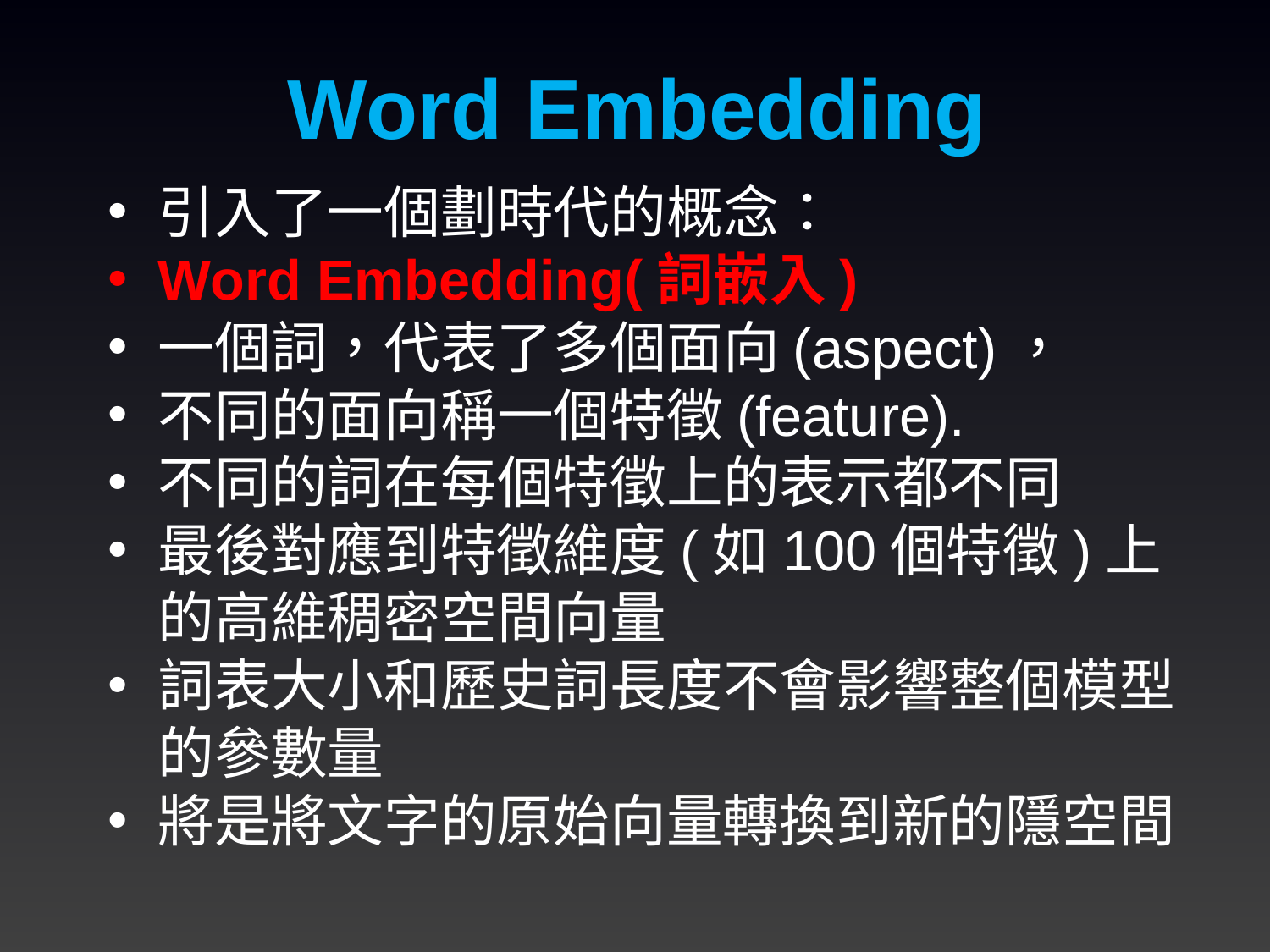

Word Embedding
引入了一個劃時代的概念：
Word Embedding(詞嵌入)
一個詞，代表了多個面向(aspect)，
不同的面向稱一個特徵(feature).
不同的詞在每個特徵上的表示都不同
最後對應到特徵維度(如100個特徵)上的高維稠密空間向量
詞表大小和歷史詞長度不會影響整個模型的參數量
將是將文字的原始向量轉換到新的隱空間